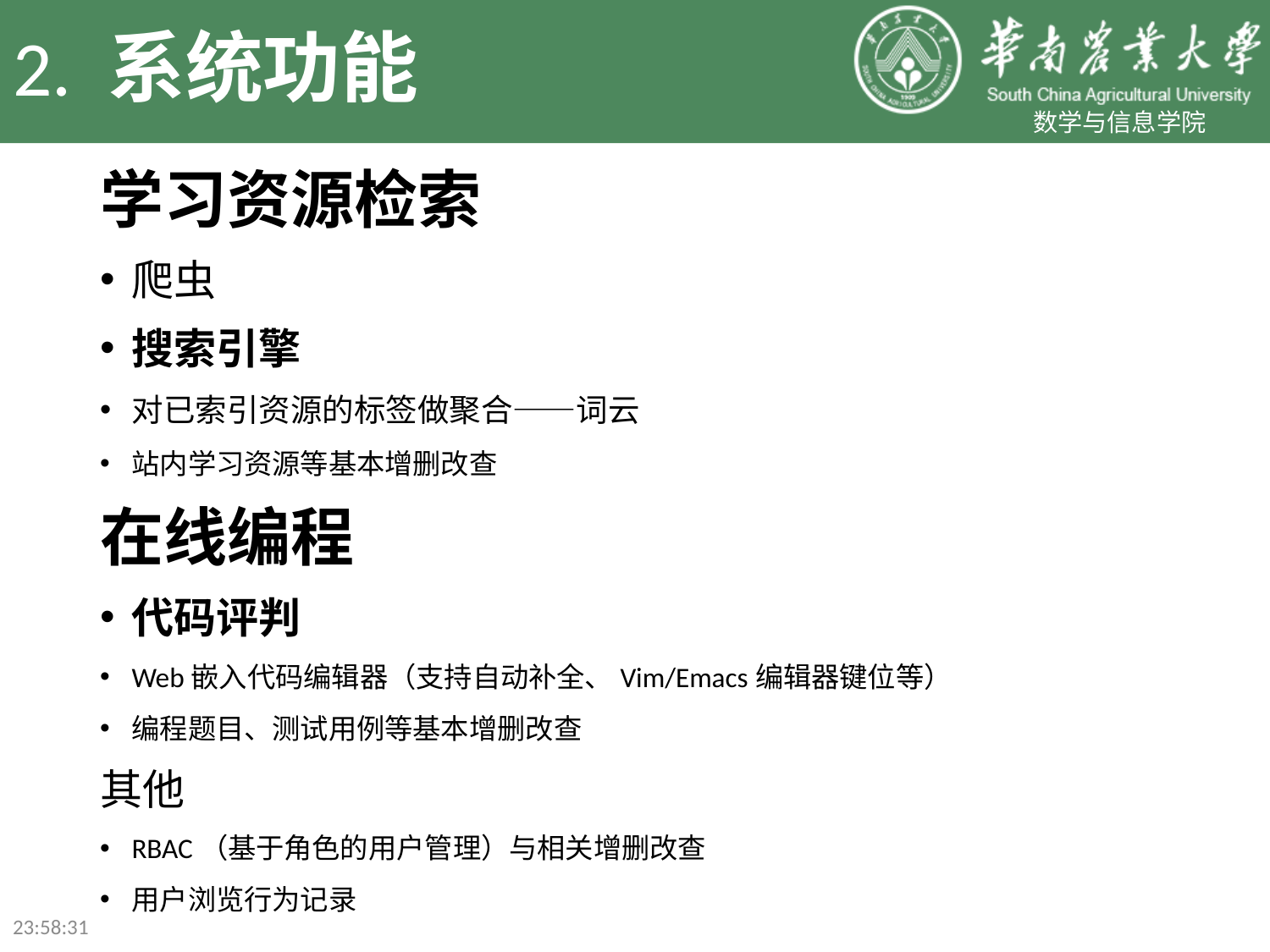

# 2. 系统功能
学习资源检索
爬虫
搜索引擎
对已索引资源的标签做聚合——词云
站内学习资源等基本增删改查
在线编程
代码评判
Web嵌入代码编辑器（支持自动补全、Vim/Emacs编辑器键位等）
编程题目、测试用例等基本增删改查
其他
RBAC（基于角色的用户管理）与相关增删改查
用户浏览行为记录
23:58:31